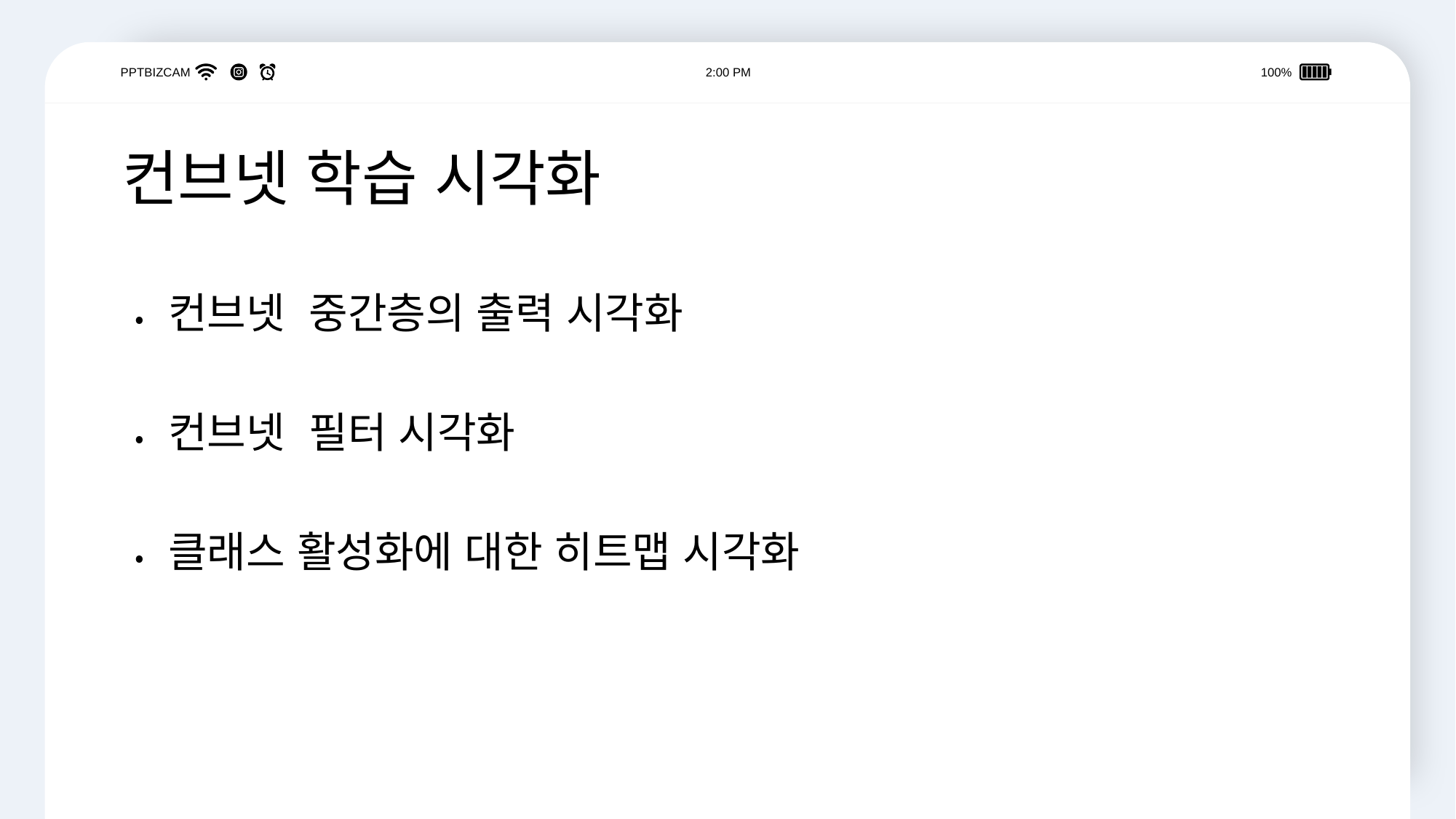

PPTBIZCAM
2:00 PM
100%

컨브넷 학습 시각화
•컨브넷  중간층의 출력 시각화
•컨브넷  필터 시각화
•클래스 활성화에 대한 히트맵 시각화